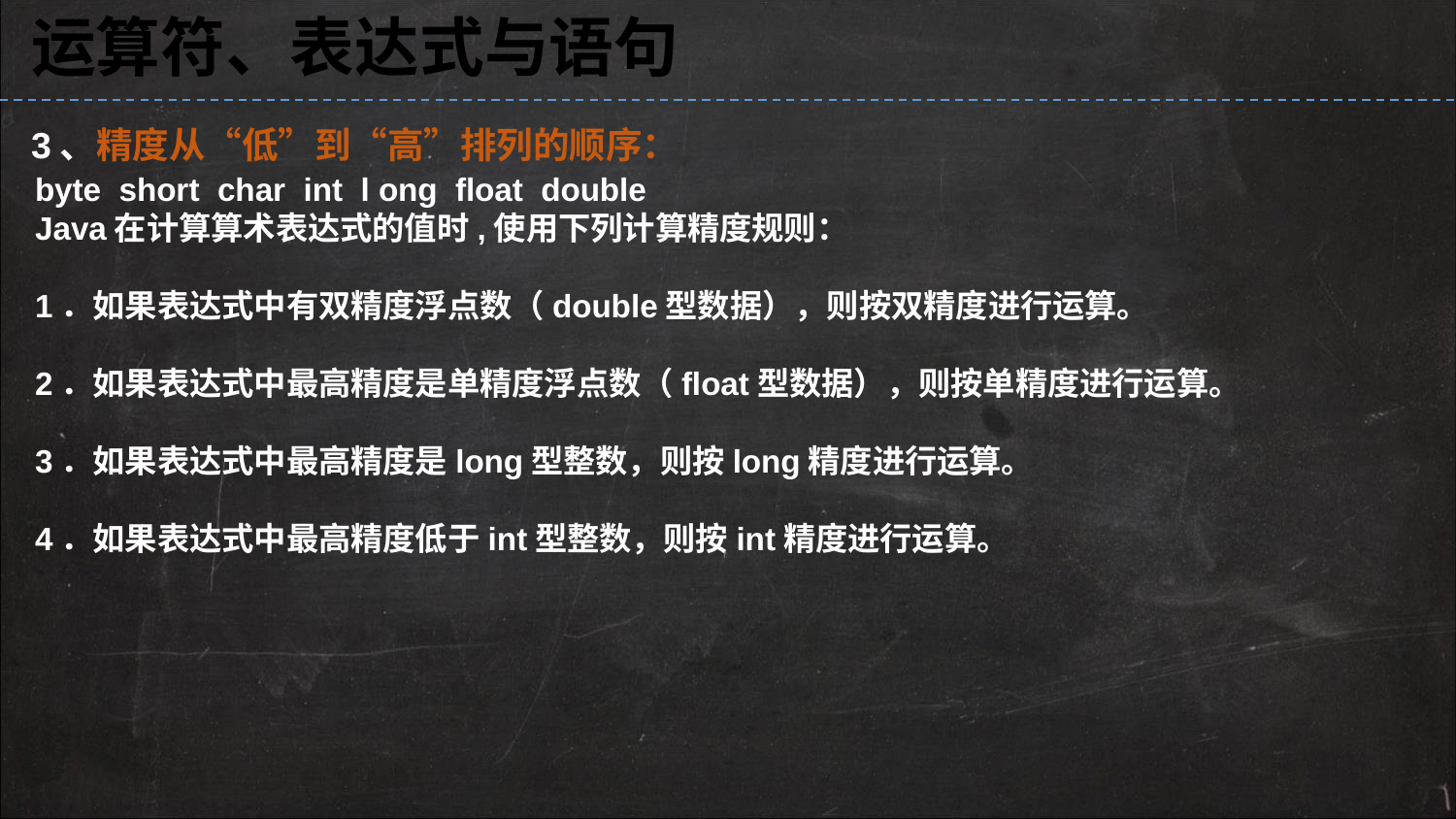

运算符、表达式与语句
3、精度从“低”到“高”排列的顺序：
byte  short  char  int  l ong  float  double
Java在计算算术表达式的值时,使用下列计算精度规则：

1．如果表达式中有双精度浮点数（double型数据），则按双精度进行运算。

2．如果表达式中最高精度是单精度浮点数（float型数据），则按单精度进行运算。

3．如果表达式中最高精度是long型整数，则按long精度进行运算。

4．如果表达式中最高精度低于int型整数，则按int精度进行运算。